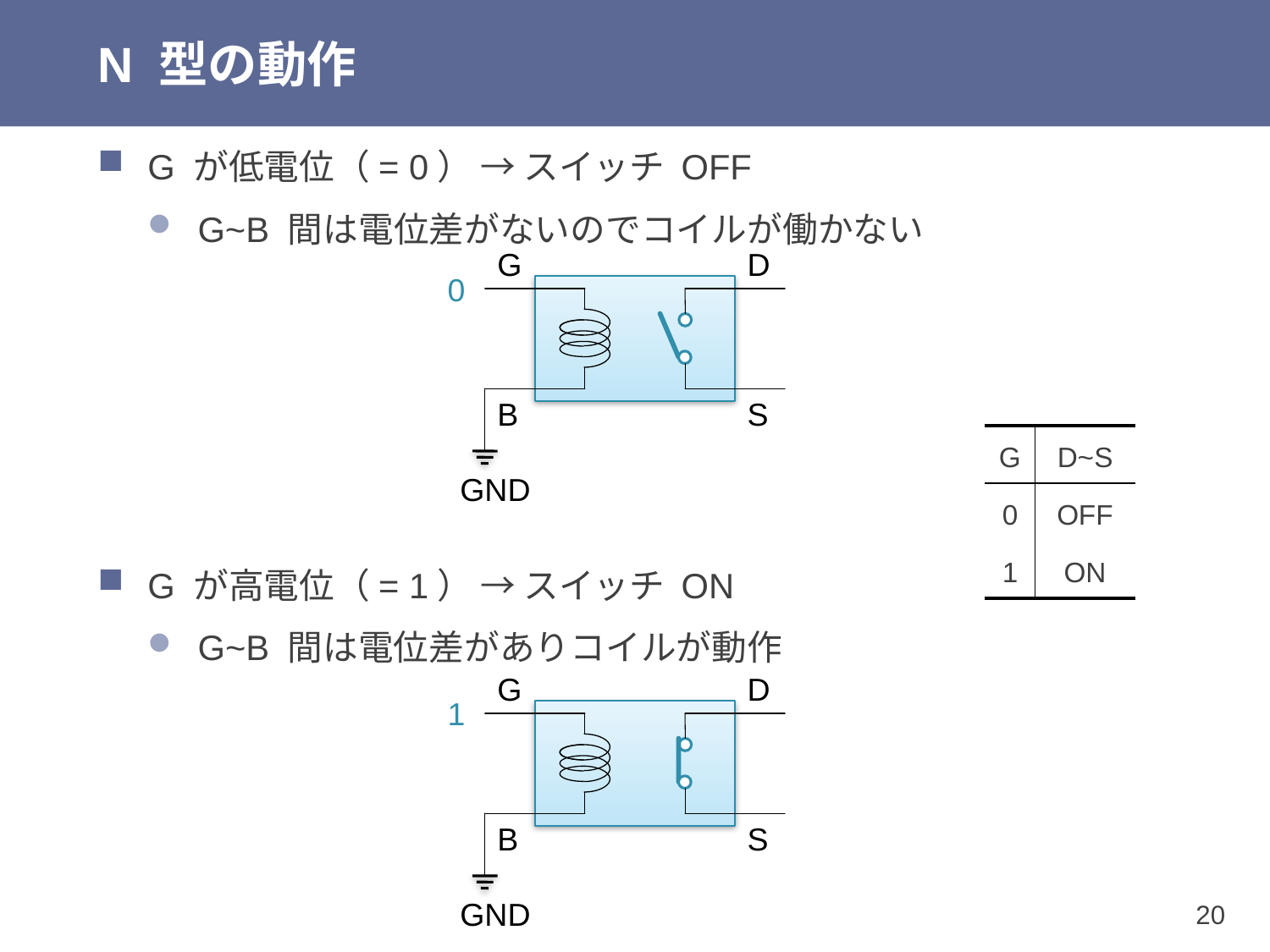

# N 型の動作
G が低電位（= 0） → スイッチ OFF
G~B 間は電位差がないのでコイルが働かない
G
D
0

B
S
GND
| G | D~S |
| --- | --- |
| 0 | OFF |
| 1 | ON |
G が高電位（= 1） → スイッチ ON
G~B 間は電位差がありコイルが動作
G
D
1

B
S
GND